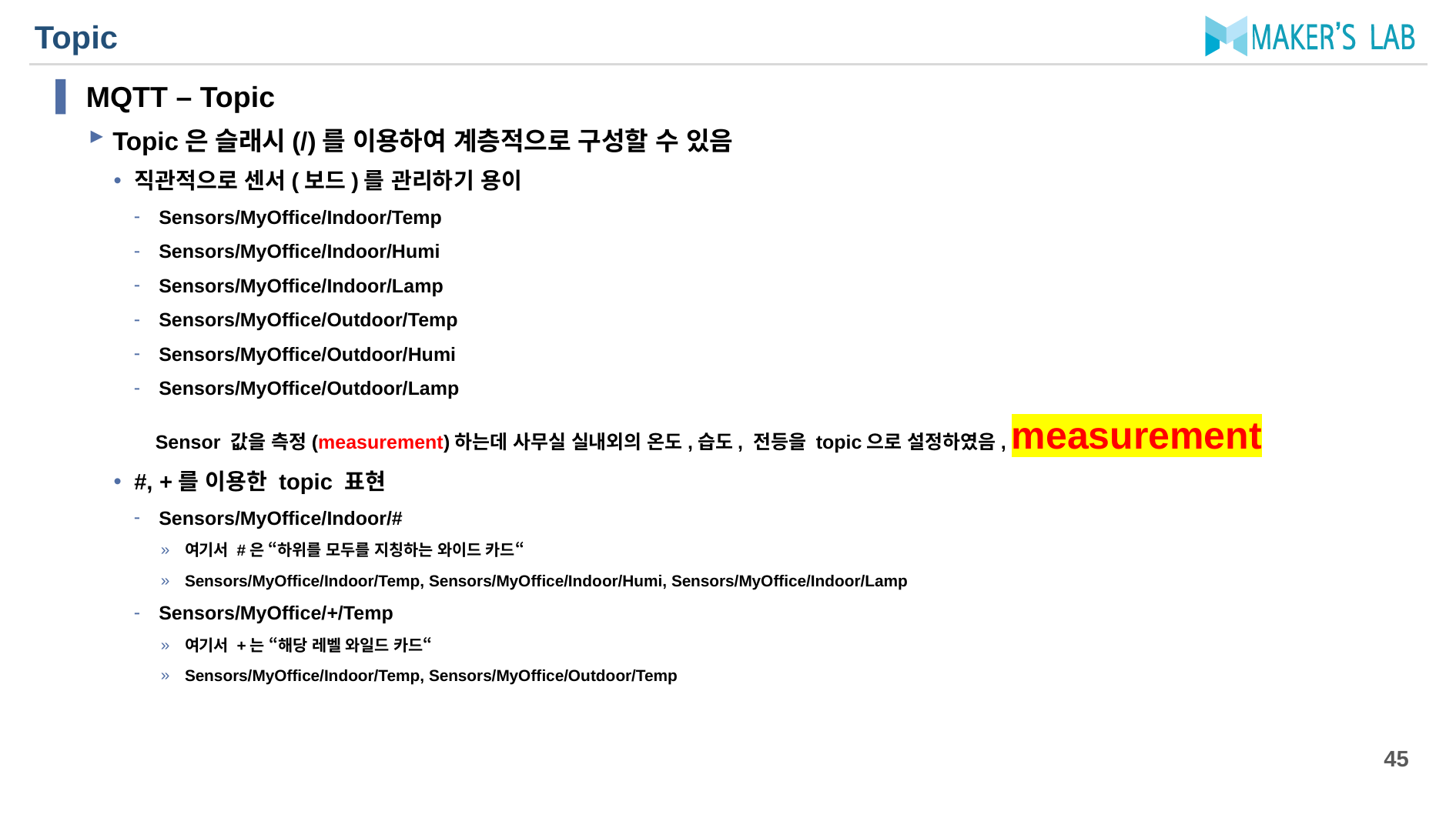

# Topic
MQTT – Topic
Topic은 슬래시(/)를 이용하여 계층적으로 구성할 수 있음
직관적으로 센서(보드)를 관리하기 용이
Sensors/MyOffice/Indoor/Temp
Sensors/MyOffice/Indoor/Humi
Sensors/MyOffice/Indoor/Lamp
Sensors/MyOffice/Outdoor/Temp
Sensors/MyOffice/Outdoor/Humi
Sensors/MyOffice/Outdoor/Lamp
    Sensor 값을 측정(measurement)하는데 사무실 실내외의 온도,습도, 전등을 topic으로 설정하였음, measurement
#, +를 이용한 topic 표현
Sensors/MyOffice/Indoor/#
여기서 #은 “하위를 모두를 지칭하는 와이드 카드“
Sensors/MyOffice/Indoor/Temp, Sensors/MyOffice/Indoor/Humi, Sensors/MyOffice/Indoor/Lamp
Sensors/MyOffice/+/Temp
여기서 +는 “해당 레벨 와일드 카드“
Sensors/MyOffice/Indoor/Temp, Sensors/MyOffice/Outdoor/Temp
45